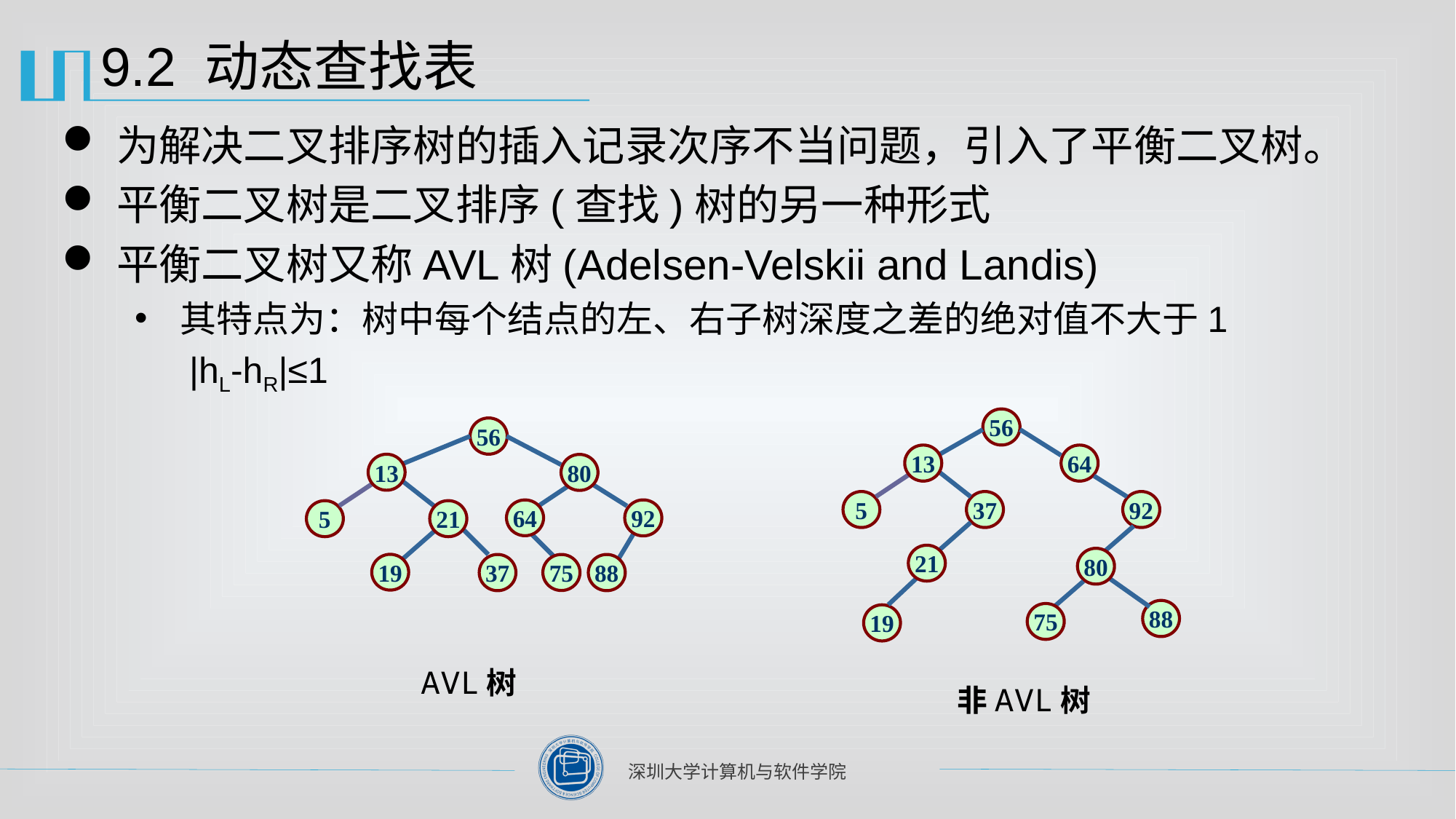

# 9.2 动态查找表
为解决二叉排序树的插入记录次序不当问题，引入了平衡二叉树。
平衡二叉树是二叉排序(查找)树的另一种形式
平衡二叉树又称AVL树(Adelsen-Velskii and Landis)
其特点为：树中每个结点的左、右子树深度之差的绝对值不大于1
|hL-hR|≤1

56

13
64

5
37
92

21
80

88
75
19
非AVL树
56

13
80

64
92
5
21

19
37
75
88
AVL树
59